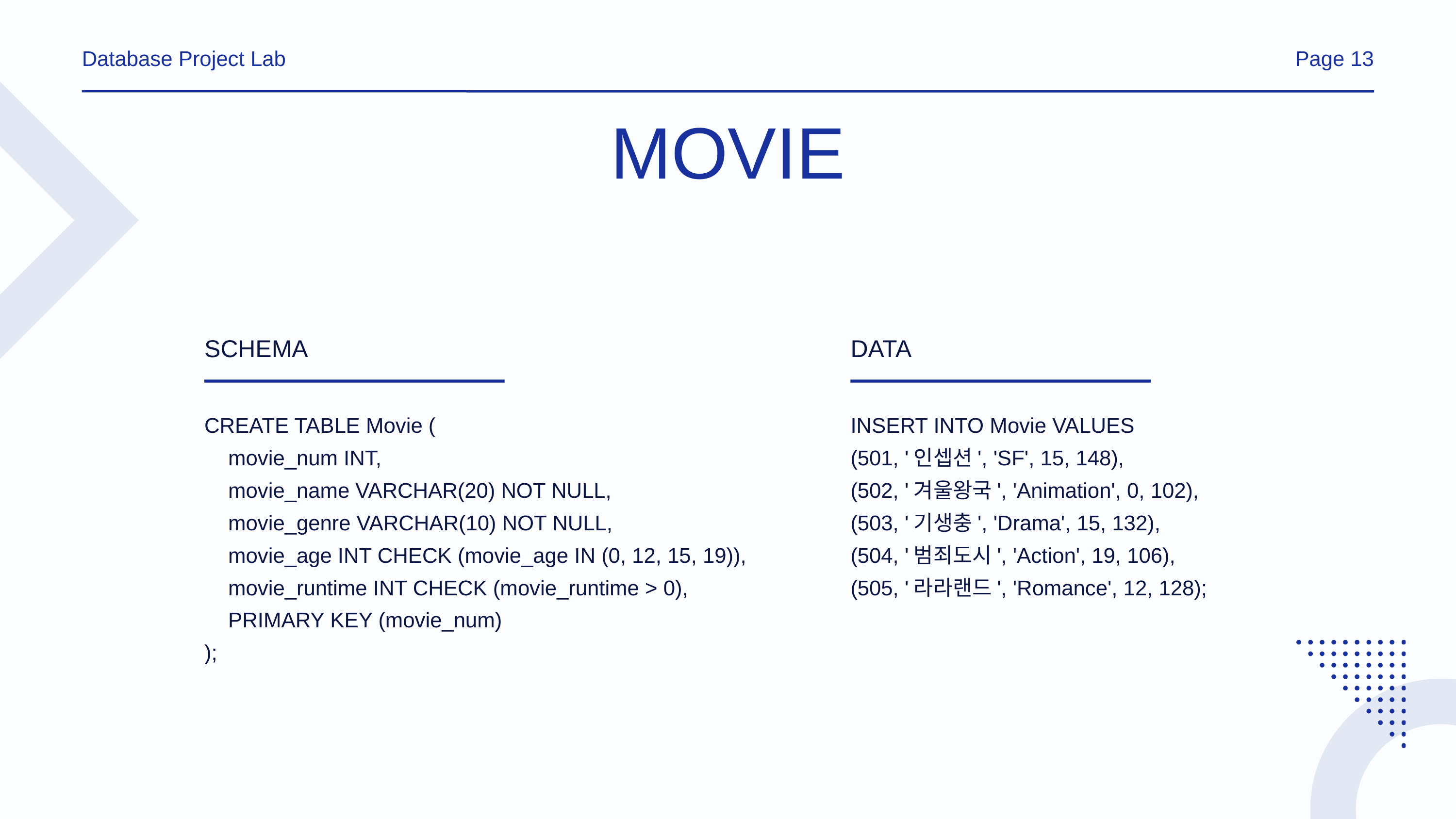

Database Project Lab
Page 13

MOVIE
SCHEMA

CREATE TABLE Movie (
    movie_num INT,
    movie_name VARCHAR(20) NOT NULL,
    movie_genre VARCHAR(10) NOT NULL,
    movie_age INT CHECK (movie_age IN (0, 12, 15, 19)),
    movie_runtime INT CHECK (movie_runtime > 0),
    PRIMARY KEY (movie_num)
);
DATA

INSERT INTO Movie VALUES
(501, '인셉션', 'SF', 15, 148),
(502, '겨울왕국', 'Animation', 0, 102),
(503, '기생충', 'Drama', 15, 132),
(504, '범죄도시', 'Action', 19, 106),
(505, '라라랜드', 'Romance', 12, 128);